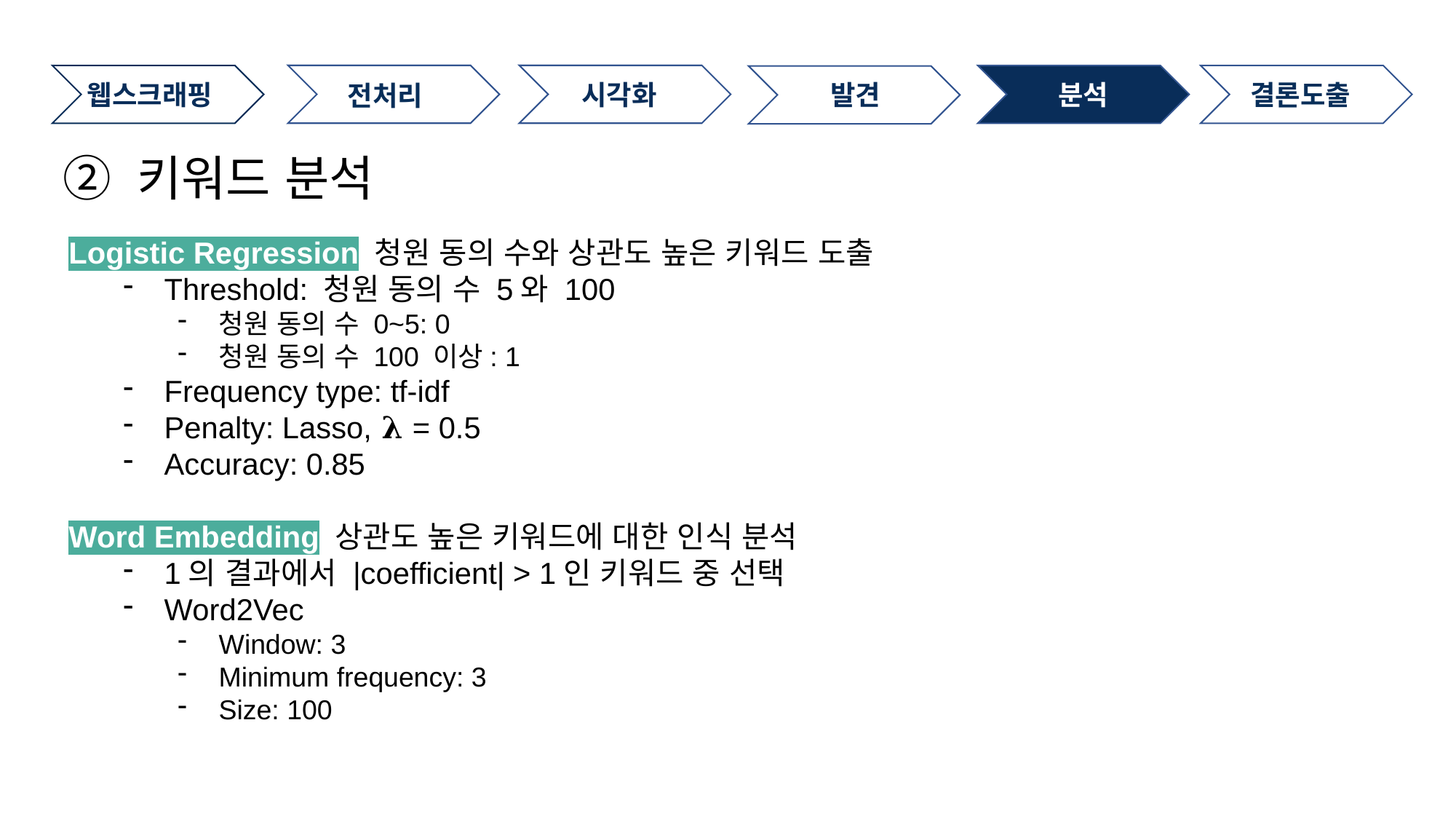

시각화
웹스크래핑
분석
결론도출
발견
전처리
② 키워드 분석

Logistic Regression 청원 동의 수와 상관도 높은 키워드 도출
Threshold: 청원 동의 수 5와 100
청원 동의 수 0~5: 0
청원 동의 수 100 이상: 1
Frequency type: tf-idf
Penalty: Lasso, 𝛌 = 0.5
Accuracy: 0.85

Word Embedding 상관도 높은 키워드에 대한 인식 분석
1의 결과에서 |coefficient| > 1인 키워드 중 선택
Word2Vec
Window: 3
Minimum frequency: 3
Size: 100